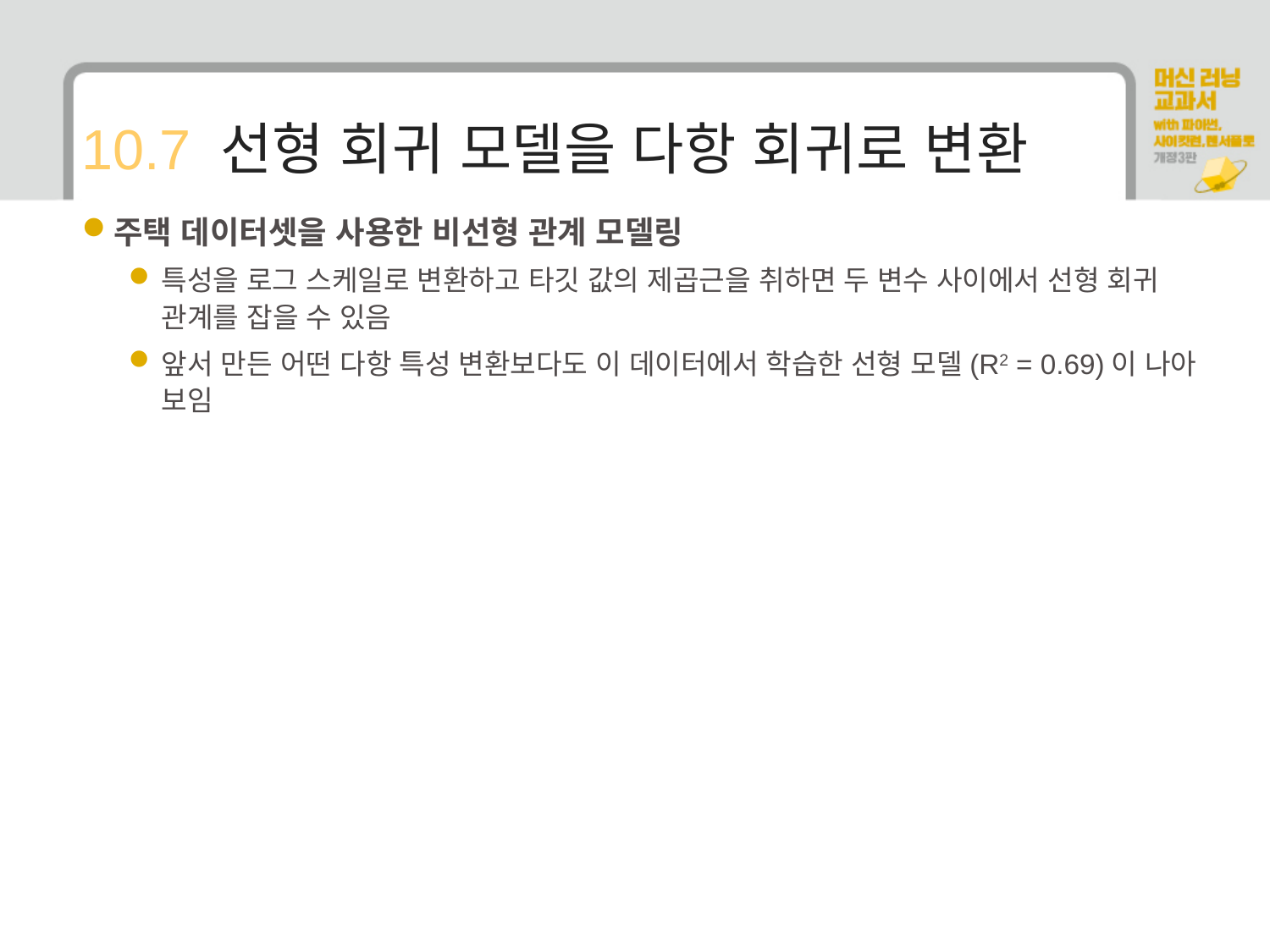

# 10.7 선형 회귀 모델을 다항 회귀로 변환
주택 데이터셋을 사용한 비선형 관계 모델링
특성을 로그 스케일로 변환하고 타깃 값의 제곱근을 취하면 두 변수 사이에서 선형 회귀 관계를 잡을 수 있음
앞서 만든 어떤 다항 특성 변환보다도 이 데이터에서 학습한 선형 모델(R2 = 0.69)이 나아 보임